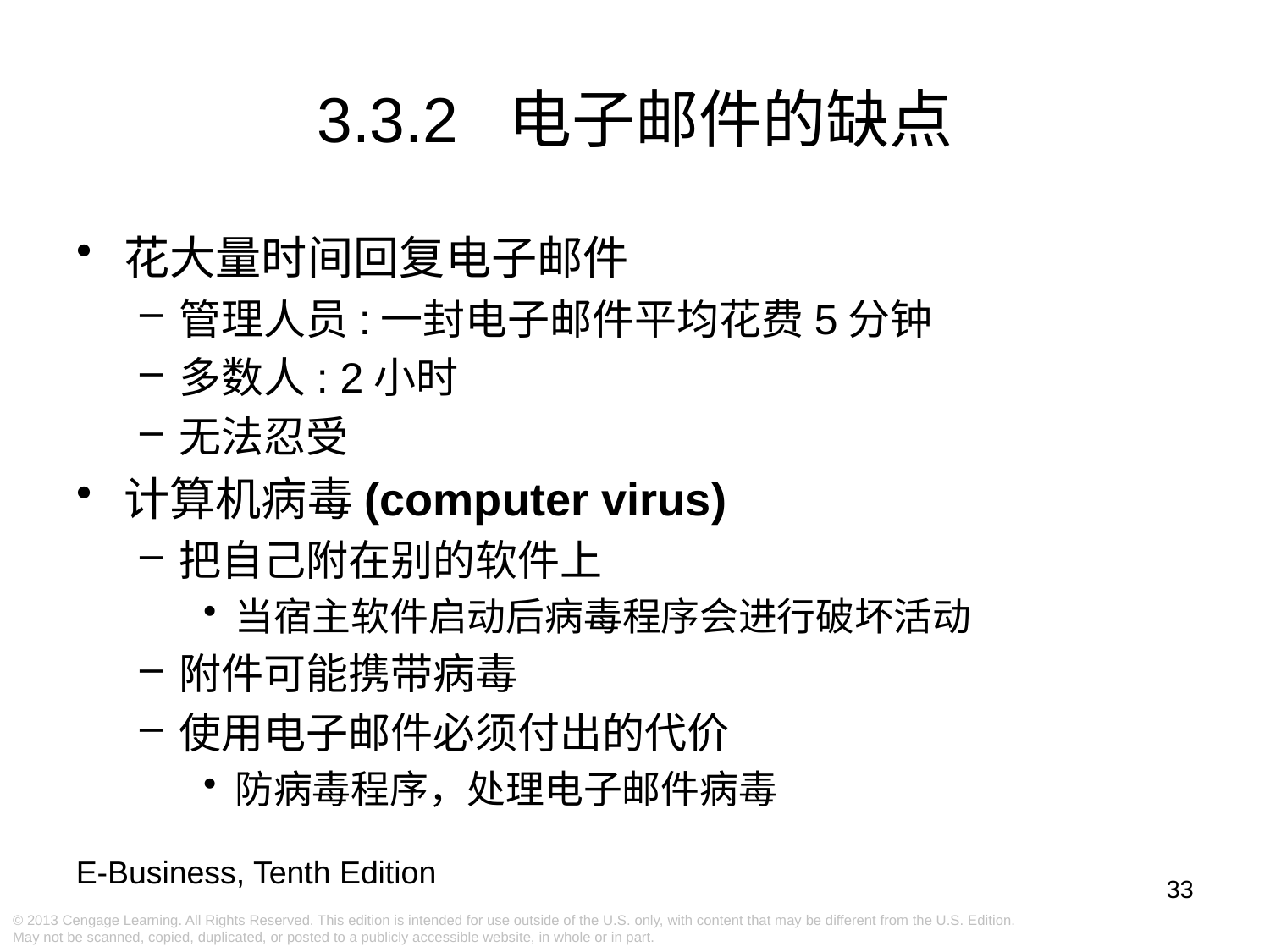

3.3.2  电子邮件的缺点
花大量时间回复电子邮件
管理人员:一封电子邮件平均花费5分钟
多数人: 2小时
无法忍受
计算机病毒(computer virus)
把自己附在别的软件上
当宿主软件启动后病毒程序会进行破坏活动
附件可能携带病毒
使用电子邮件必须付出的代价
防病毒程序，处理电子邮件病毒
33